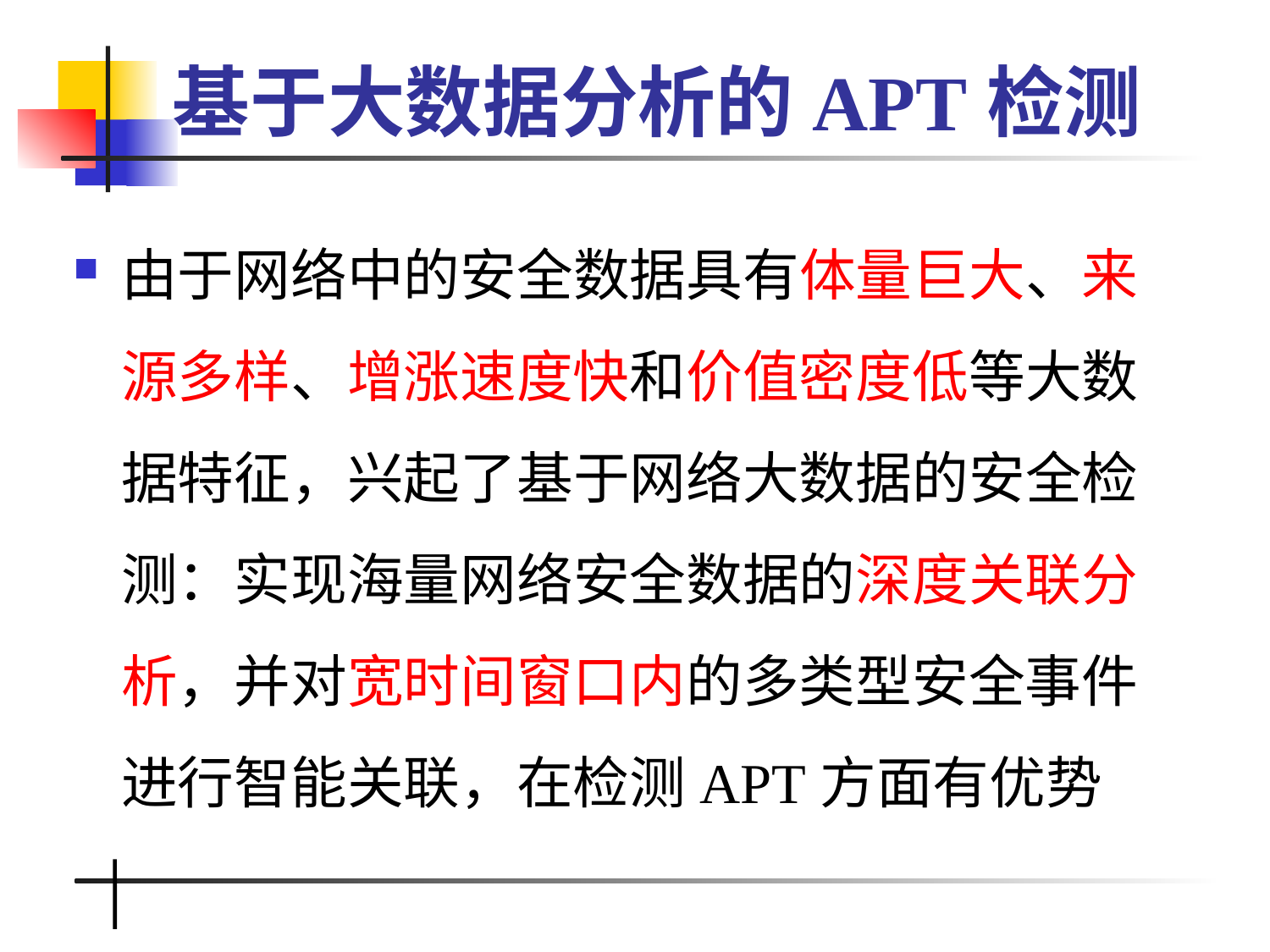

# 基于大数据分析的APT检测
由于网络中的安全数据具有体量巨大、来源多样、增涨速度快和价值密度低等大数据特征，兴起了基于网络大数据的安全检测：实现海量网络安全数据的深度关联分析，并对宽时间窗口内的多类型安全事件进行智能关联，在检测APT方面有优势